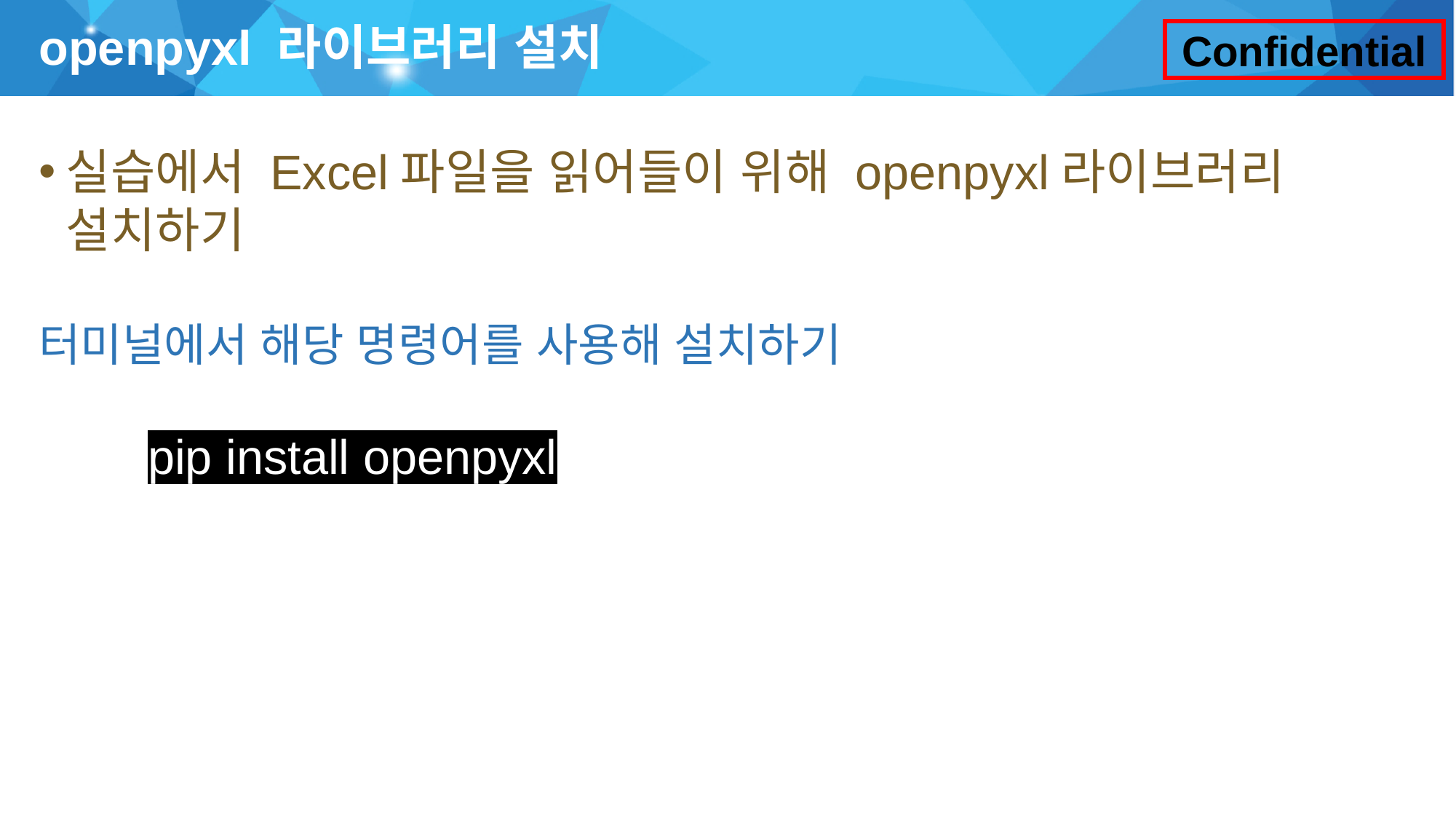

# openpyxl 라이브러리 설치
실습에서 Excel파일을 읽어들이 위해 openpyxl라이브러리 설치하기

터미널에서 해당 명령어를 사용해 설치하기

	pip install openpyxl